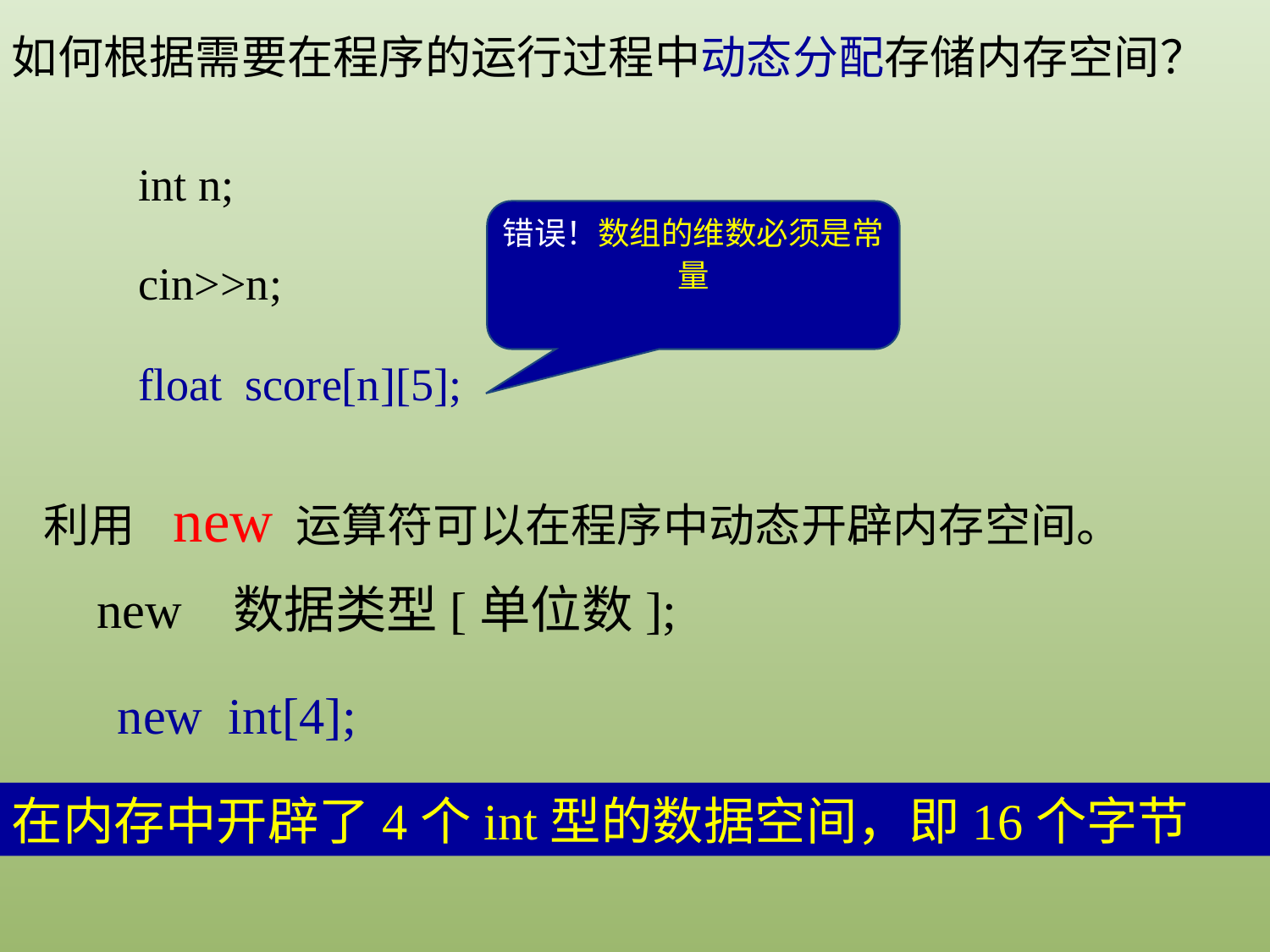

如何根据需要在程序的运行过程中动态分配存储内存空间？
int n;
cin>>n;
float  score[n][5];
错误！数组的维数必须是常量
利用  new 运算符可以在程序中动态开辟内存空间。
new   数据类型[单位数];
new  int[4];
在内存中开辟了4个int型的数据空间，即16个字节
535